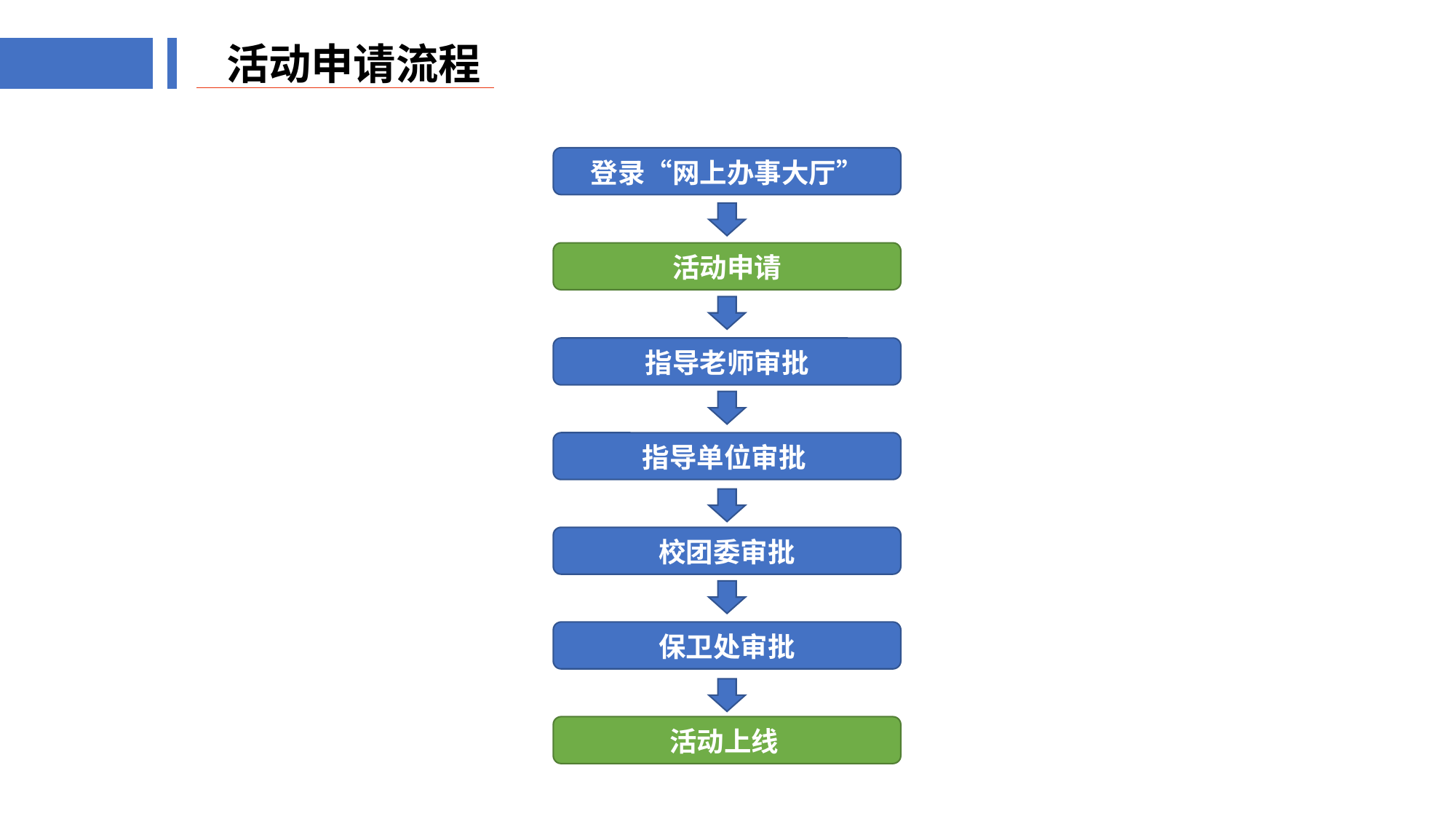

活动申请流程

登录“网上办事大厅”

活动申请

指导老师审批

指导单位审批

校团委审批

保卫处审批

活动上线